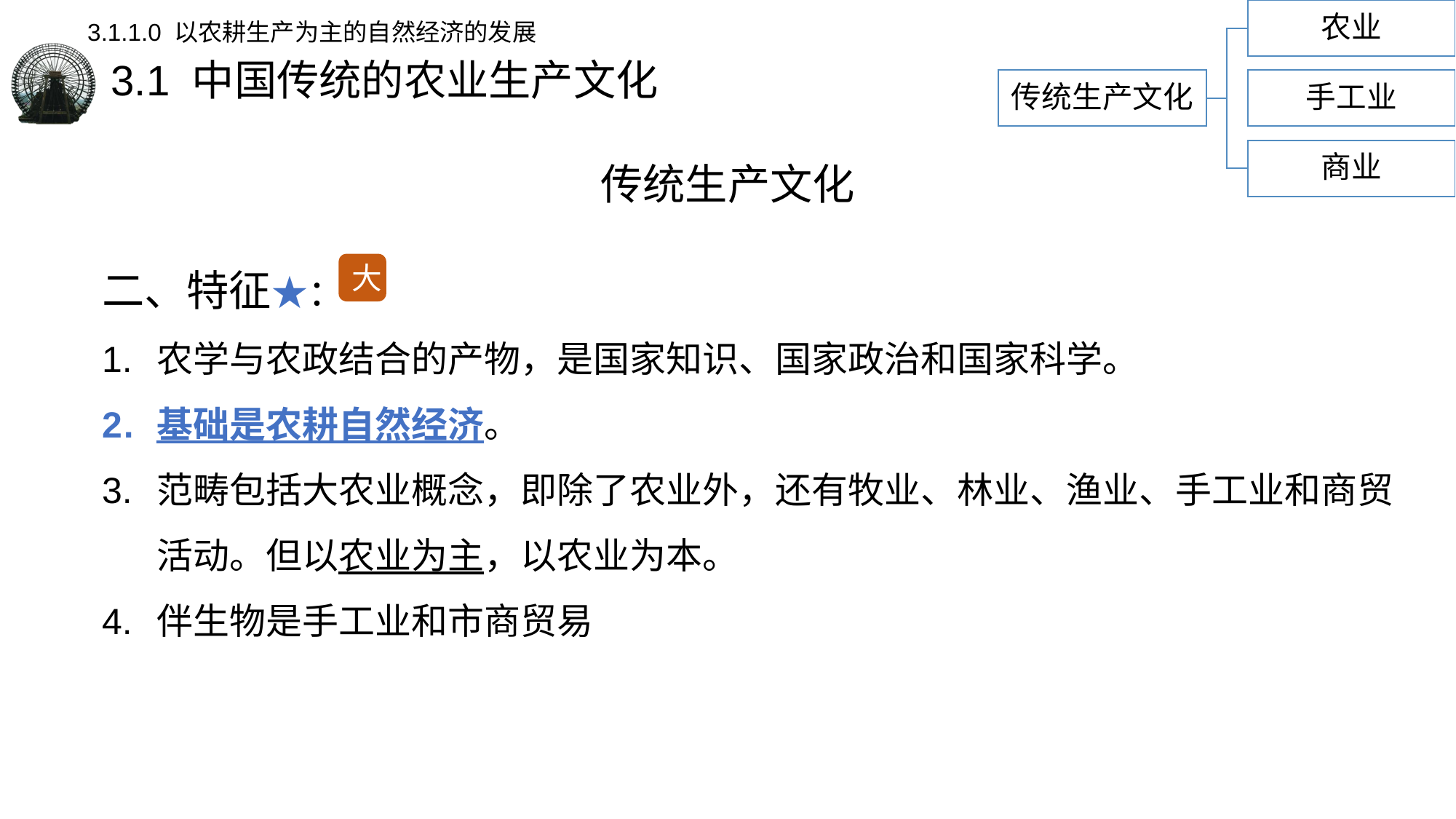

农业
3.1.1.0 以农耕生产为主的自然经济的发展

# 3.1 中国传统的农业生产文化
传统生产文化
手工业

商业
传统生产文化
二、特征★：
农学与农政结合的产物，是国家知识、国家政治和国家科学。
基础是农耕自然经济。
范畴包括大农业概念，即除了农业外，还有牧业、林业、渔业、手工业和商贸活动。但以农业为主，以农业为本。
伴生物是手工业和市商贸易
大
8